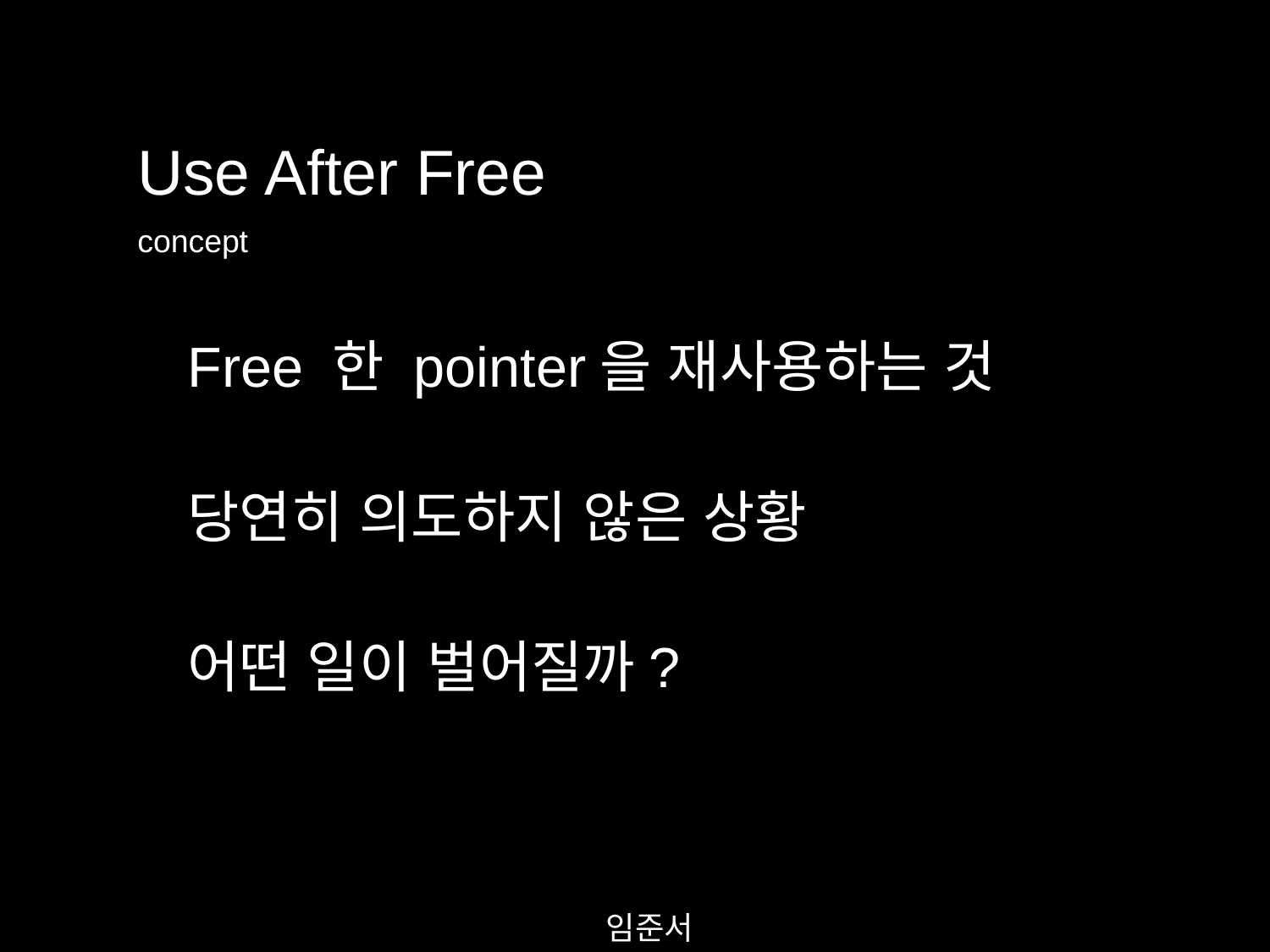

Use After Free
concept
Free 한 pointer을 재사용하는 것
당연히 의도하지 않은 상황
어떤 일이 벌어질까?